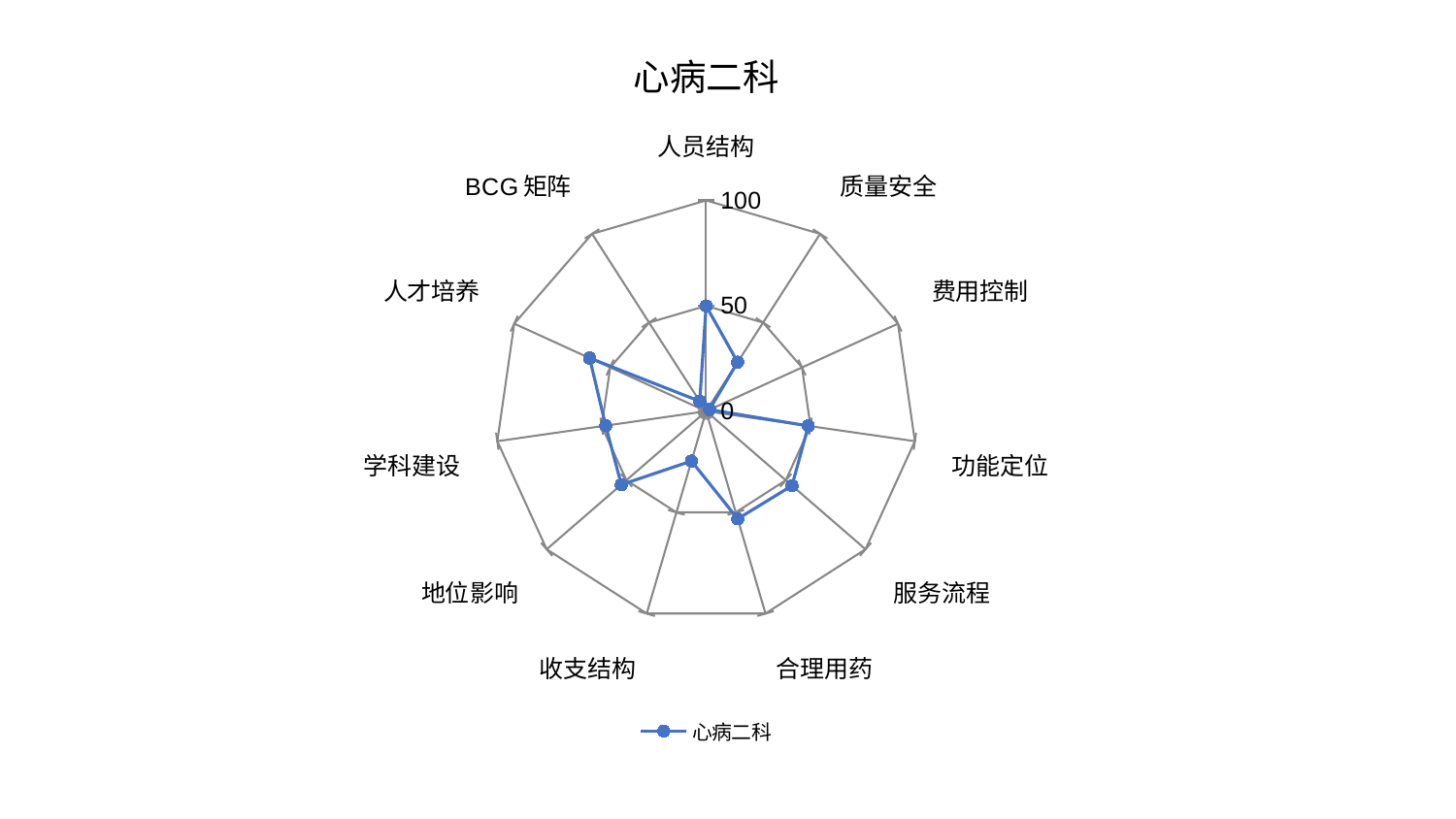

### Chart: 心病二科

| Category | 心病二科 |
|---|---|
| 人员结构 | 49.970051771997184 |
| 质量安全 | 27.67068311274114 |
| 费用控制 | 1.7875717188647315 |
| 功能定位 | 48.96839101034114 |
| 服务流程 | 53.906501473462534 |
| 合理用药 | 53.190561697106546 |
| 收支结构 | 24.63387509301547 |
| 地位影响 | 53.20585894271958 |
| 学科建设 | 48.11571495026612 |
| 人才培养 | 60.71941372793228 |
| BCG矩阵 | 5.5985456120947745 |
119